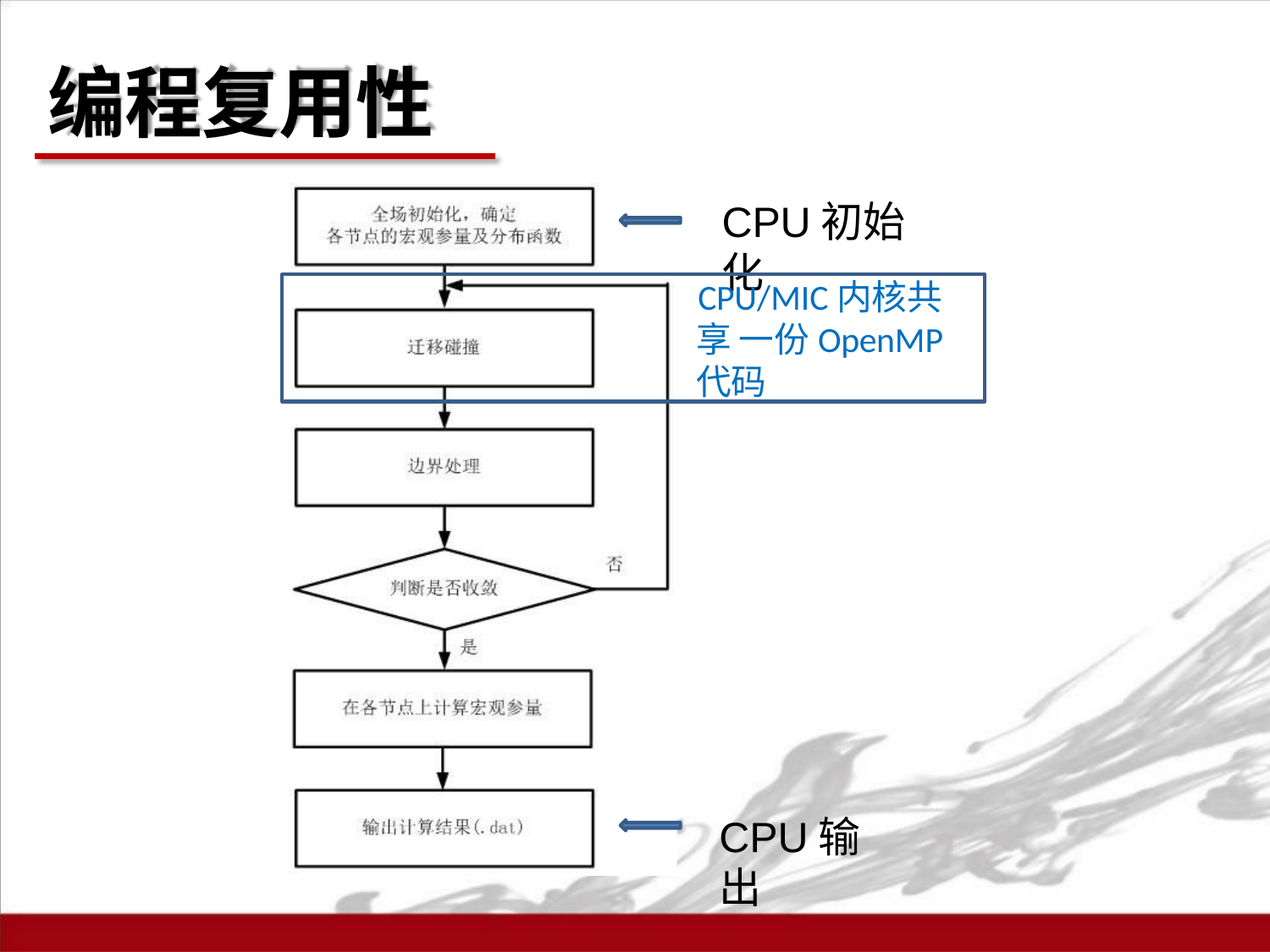

# 编程复用性

CPU初始化

CPU/MIC内核共享 一份OpenMP代码
CPU输出

17